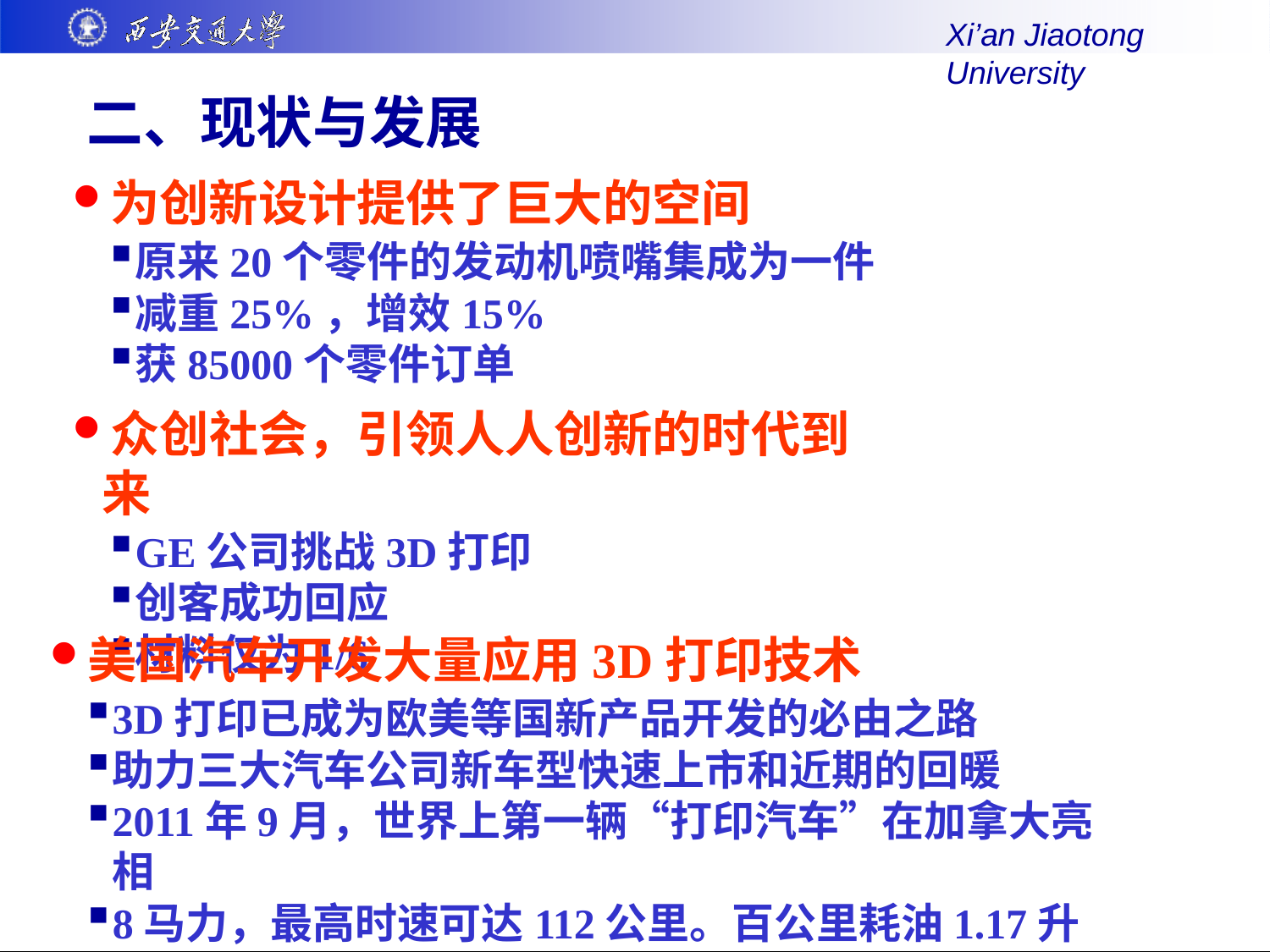

Xi’an Jiaotong University
# 二、现状与发展
为创新设计提供了巨大的空间
原来20个零件的发动机喷嘴集成为一件
减重25%，增效15%
获85000个零件订单
众创社会，引领人人创新的时代到来
GE公司挑战3D打印
创客成功回应
材料仅为1/6
美国汽车开发大量应用3D打印技术
3D打印已成为欧美等国新产品开发的必由之路
助力三大汽车公司新车型快速上市和近期的回暖
2011年9月，世界上第一辆“打印汽车”在加拿大亮相
8马力，最高时速可达112公里。百公里耗油1.17升
由学生完成